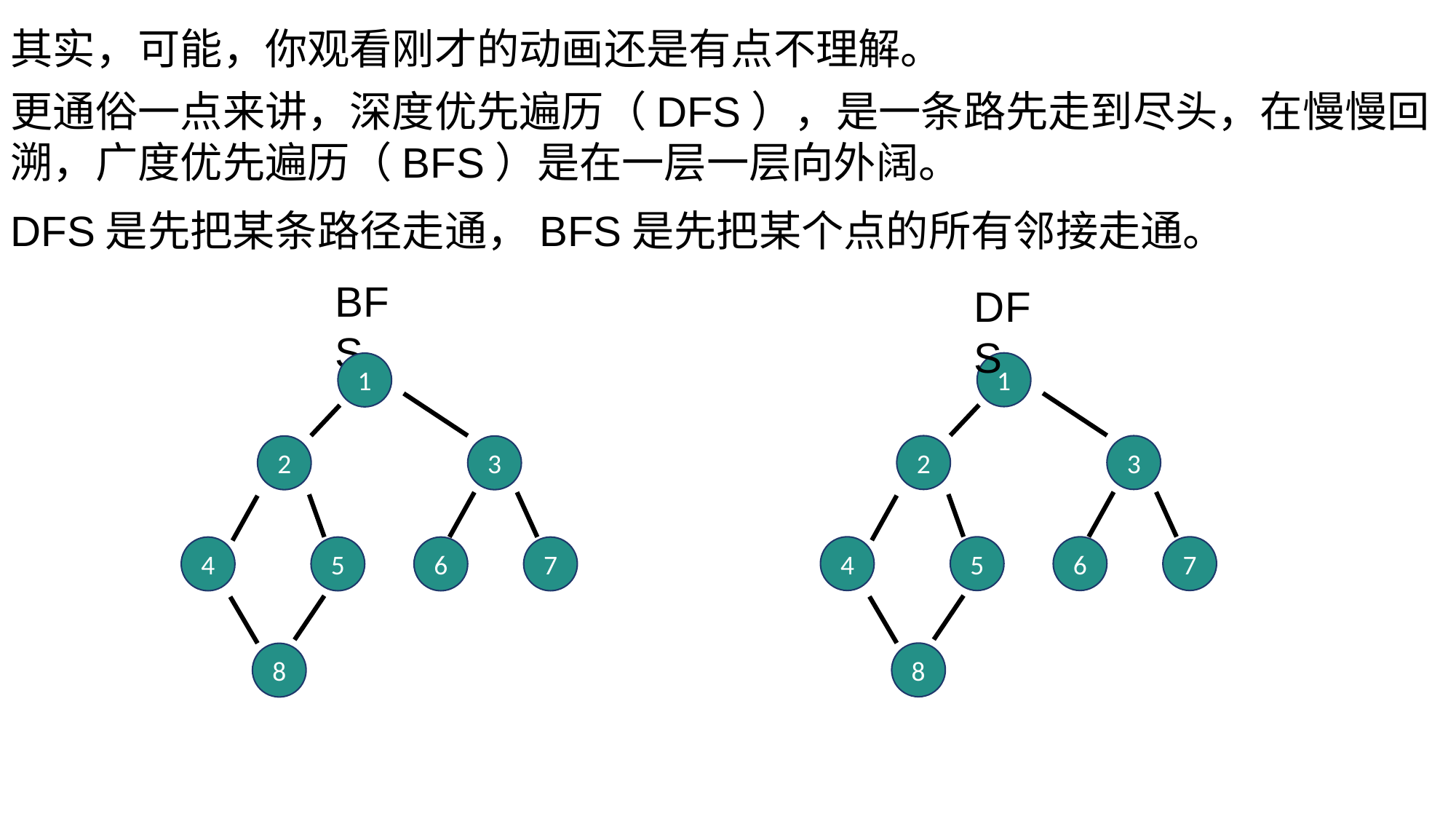

其实，可能，你观看刚才的动画还是有点不理解。
更通俗一点来讲，深度优先遍历（DFS），是一条路先走到尽头，在慢慢回溯，广度优先遍历（BFS）是在一层一层向外阔。
DFS是先把某条路径走通，BFS是先把某个点的所有邻接走通。
BFS
DFS
1
1
2
3
2
3
4
5
6
7
4
5
6
7
8
8